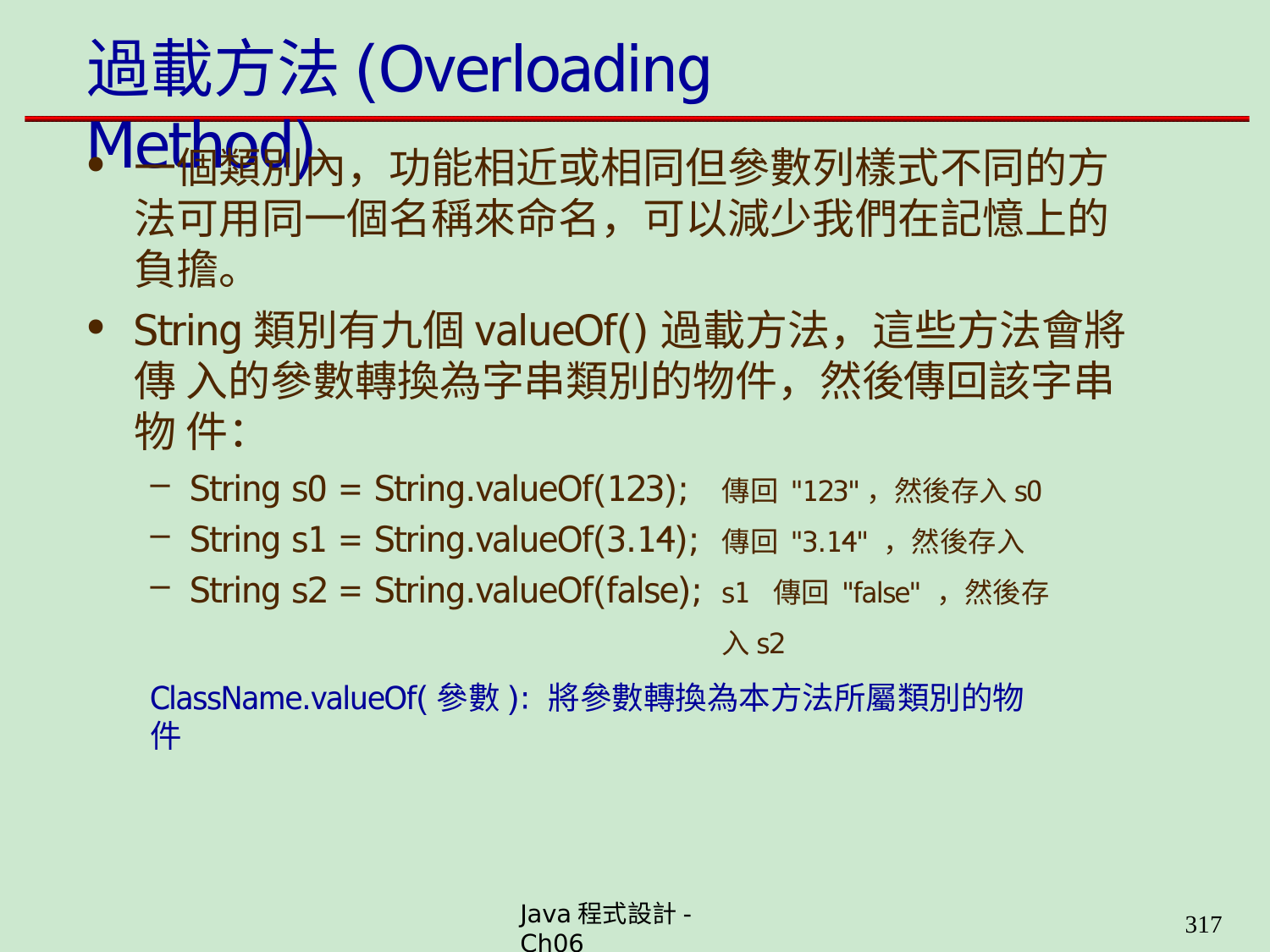

# 過載方法(Overloading Method)
一個類別內，功能相近或相同但參數列樣式不同的方 法可用同一個名稱來命名，可以減少我們在記憶上的 負擔。
String類別有九個valueOf()過載方法，這些方法會將傳 入的參數轉換為字串類別的物件，然後傳回該字串物 件：
傳回 "123"，然後存入s0  傳回 "3.14" ，然後存入s1  傳回 "false" ，然後存入s2
String s0 = String.valueOf(123);
String s1 = String.valueOf(3.14);
String s2 = String.valueOf(false);
ClassName.valueOf(參數): 將參數轉換為本方法所屬類別的物件
Java程式設計-Ch06
317